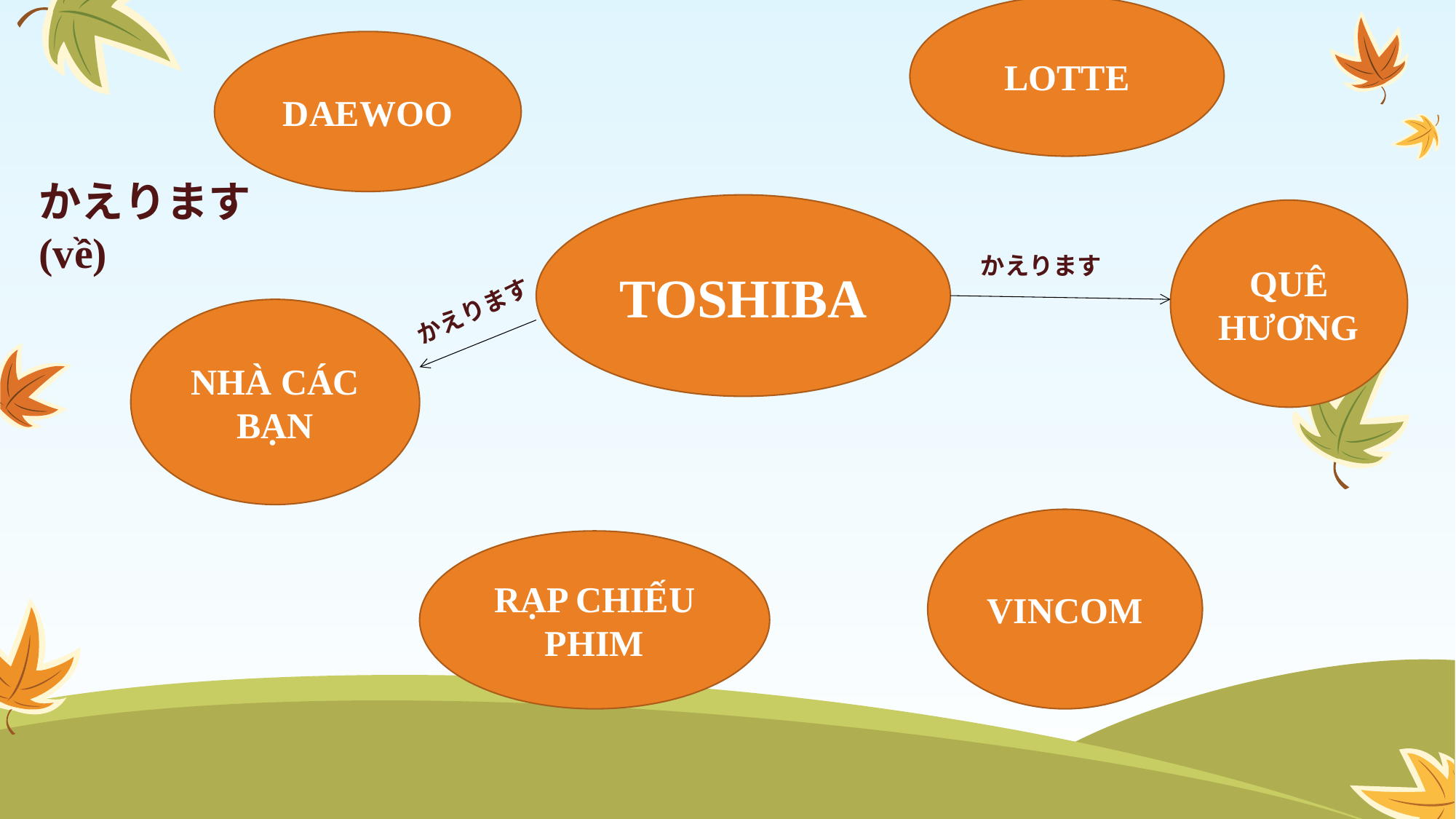

LOTTE
DAEWOO
かえります (về)
TOSHIBA
QUÊ HƯƠNG
かえります
かえります
NHÀ CÁC BẠN
VINCOM
RẠP CHIẾU PHIM